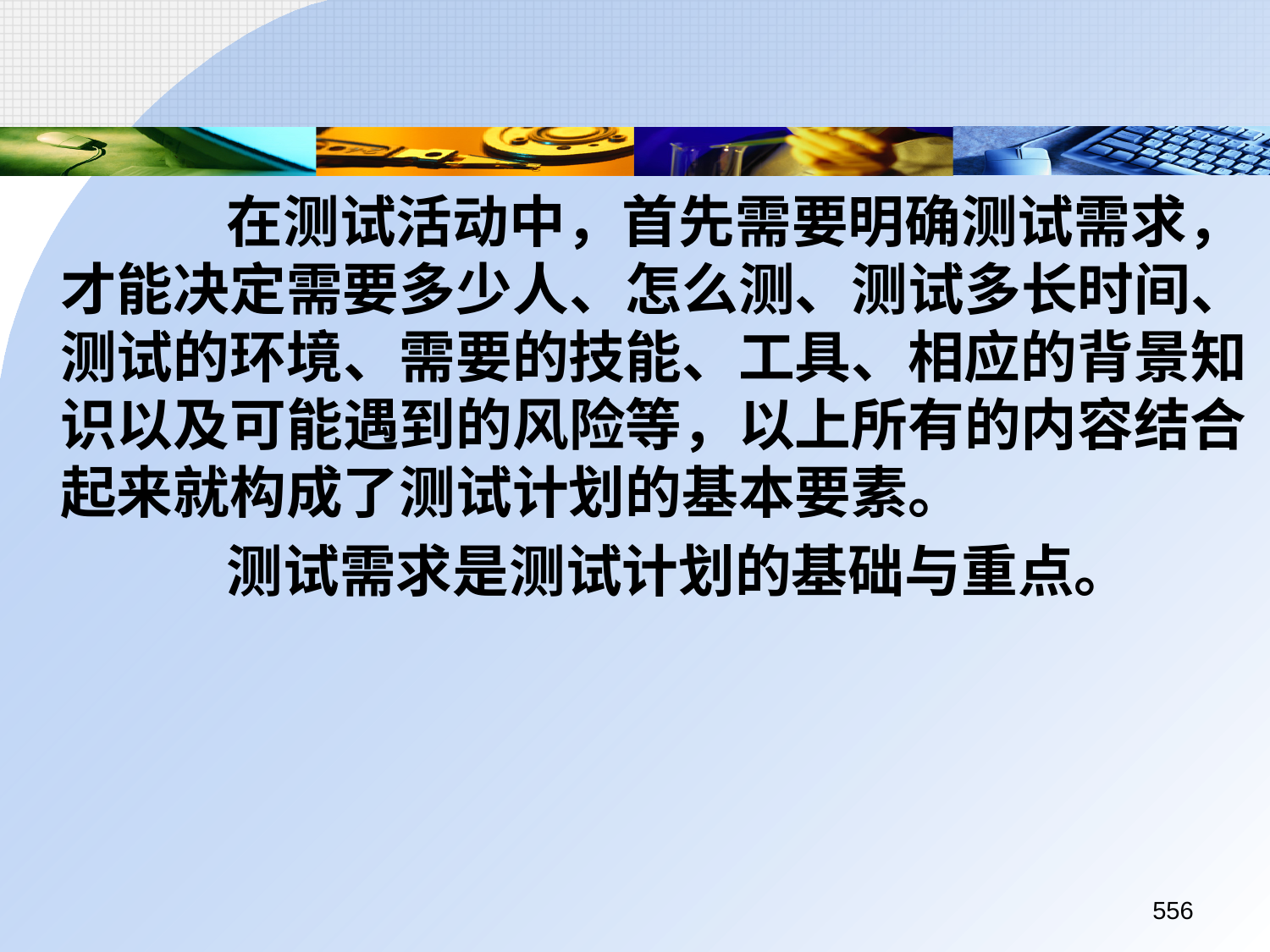

在测试活动中，首先需要明确测试需求，才能决定需要多少人、怎么测、测试多长时间、测试的环境、需要的技能、工具、相应的背景知识以及可能遇到的风险等，以上所有的内容结合起来就构成了测试计划的基本要素。
		  测试需求是测试计划的基础与重点。

556